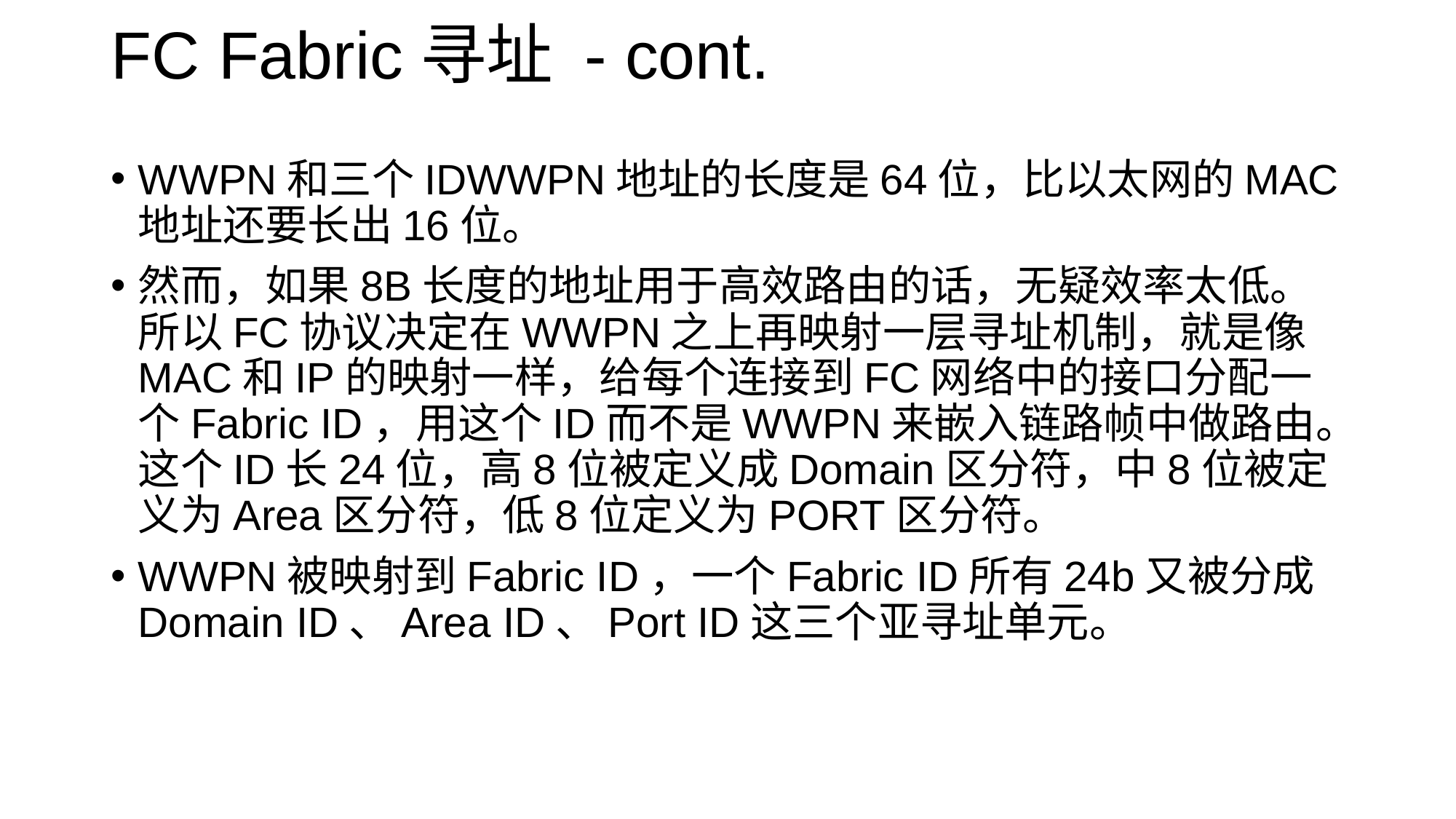

# FC Fabric寻址 - cont.
WWPN和三个IDWWPN地址的长度是64位，比以太网的MAC地址还要长出16位。
然而，如果8B长度的地址用于高效路由的话，无疑效率太低。所以FC协议决定在WWPN之上再映射一层寻址机制，就是像MAC和IP的映射一样，给每个连接到FC网络中的接口分配一个Fabric ID，用这个ID而不是WWPN来嵌入链路帧中做路由。这个ID长24位，高8位被定义成Domain区分符，中8位被定义为Area区分符，低8位定义为PORT区分符。
WWPN被映射到Fabric ID，一个Fabric ID所有24b又被分成Domain ID、Area ID、Port ID这三个亚寻址单元。